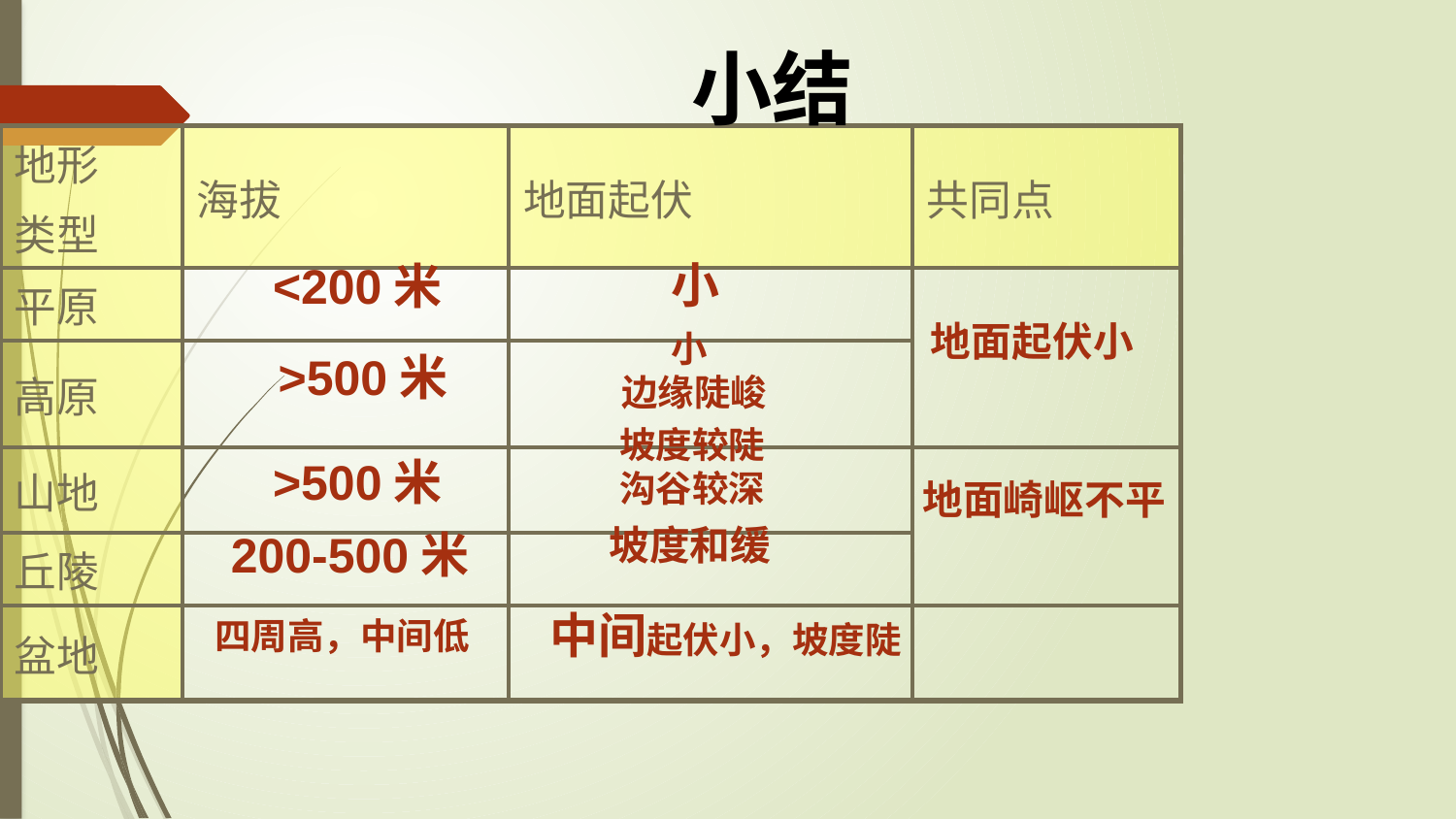

小结
| 地形 类型 | 海拔 | 地面起伏 | 共同点 |
| --- | --- | --- | --- |
| 平原 |  |  |  |
| 高原 |  |  |  |
| 山地 |  |  |  |
| 丘陵 |  |  |  |
| 盆地 |  |  |  |
小
<200米
地面起伏小
     小
边缘陡峻
>500米
坡度较陡
沟谷较深
>500米
地面崎岖不平
坡度和缓
200-500米
中间起伏小，坡度陡
四周高，中间低